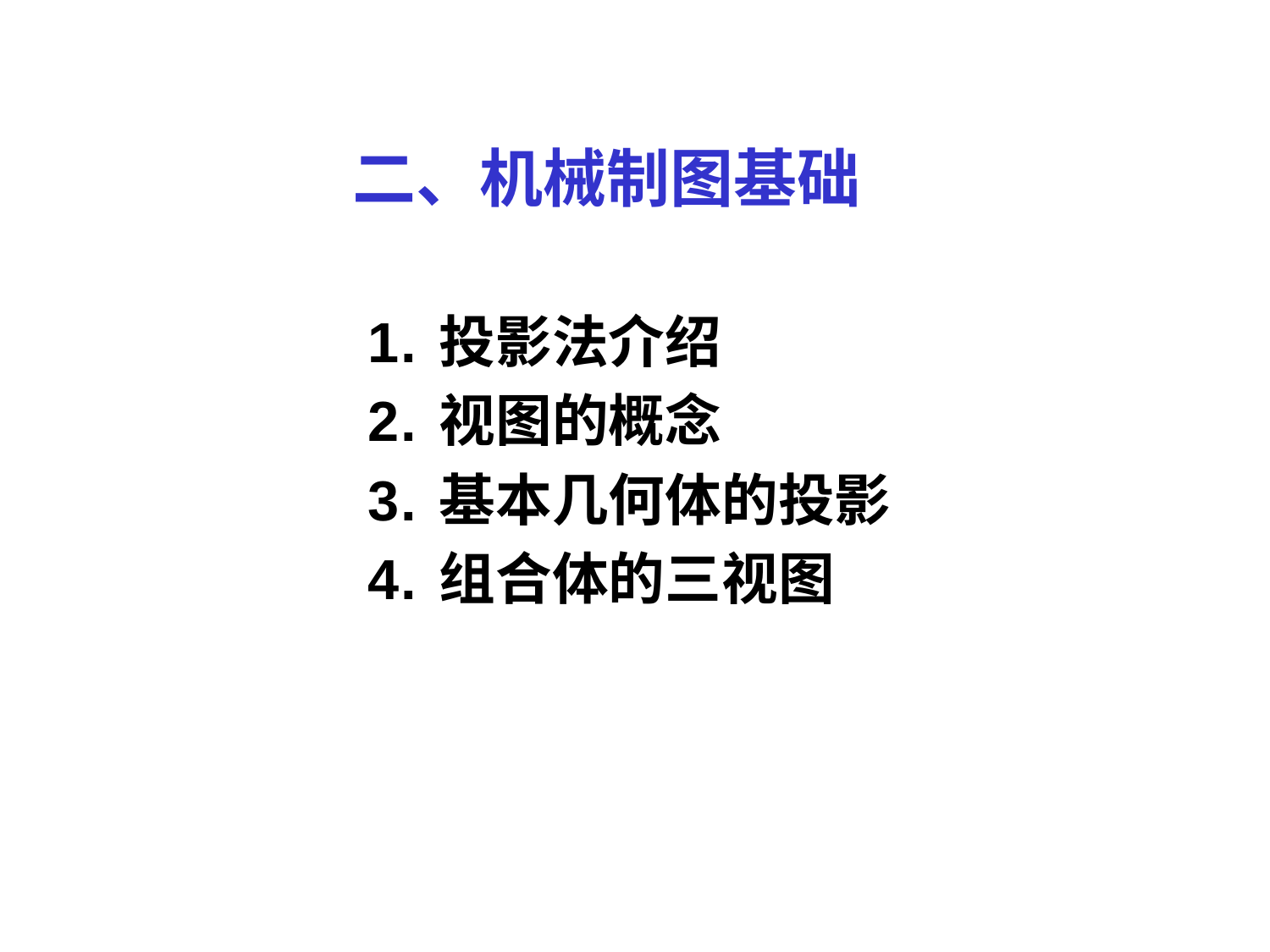

# 二、机械制图基础
投影法介绍
视图的概念
基本几何体的投影
组合体的三视图